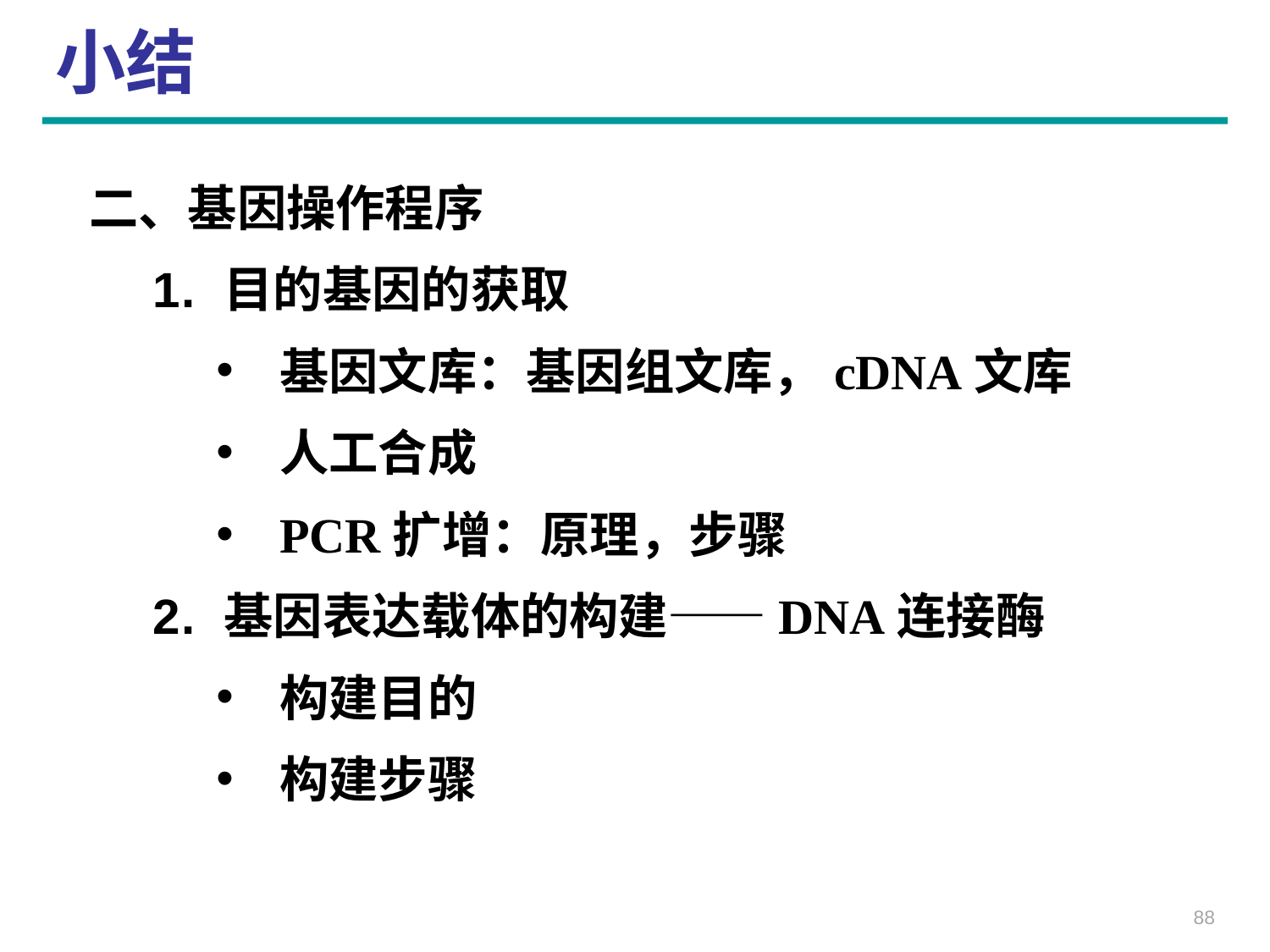

# 小结
二、基因操作程序
目的基因的获取
基因文库：基因组文库，cDNA文库
人工合成
PCR扩增：原理，步骤
基因表达载体的构建——DNA连接酶
构建目的
构建步骤
88